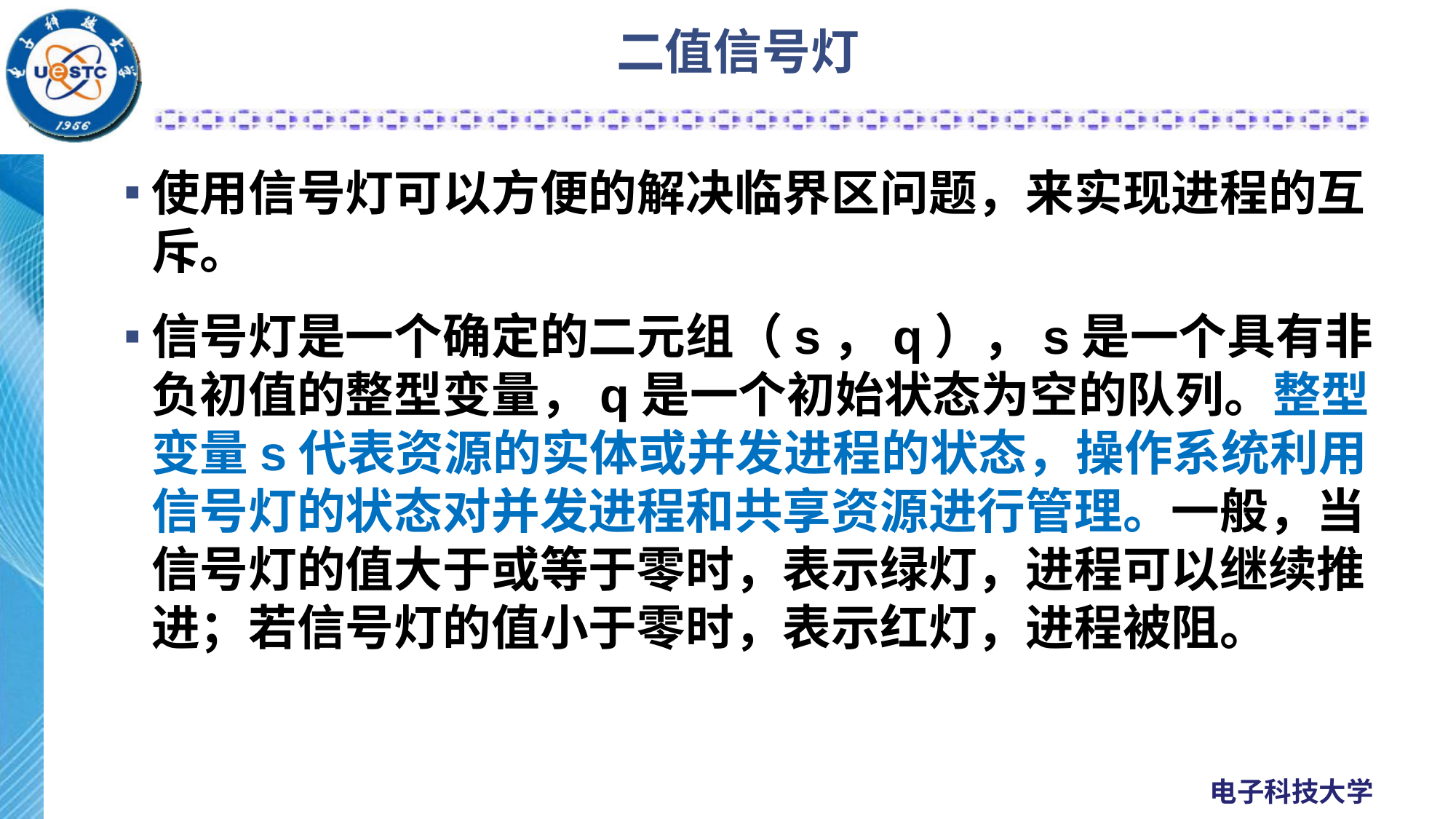

# 二值信号灯
使用信号灯可以方便的解决临界区问题，来实现进程的互斥。
信号灯是一个确定的二元组（s，q），s是一个具有非负初值的整型变量，q是一个初始状态为空的队列。整型变量s代表资源的实体或并发进程的状态，操作系统利用信号灯的状态对并发进程和共享资源进行管理。一般，当信号灯的值大于或等于零时，表示绿灯，进程可以继续推进；若信号灯的值小于零时，表示红灯，进程被阻。